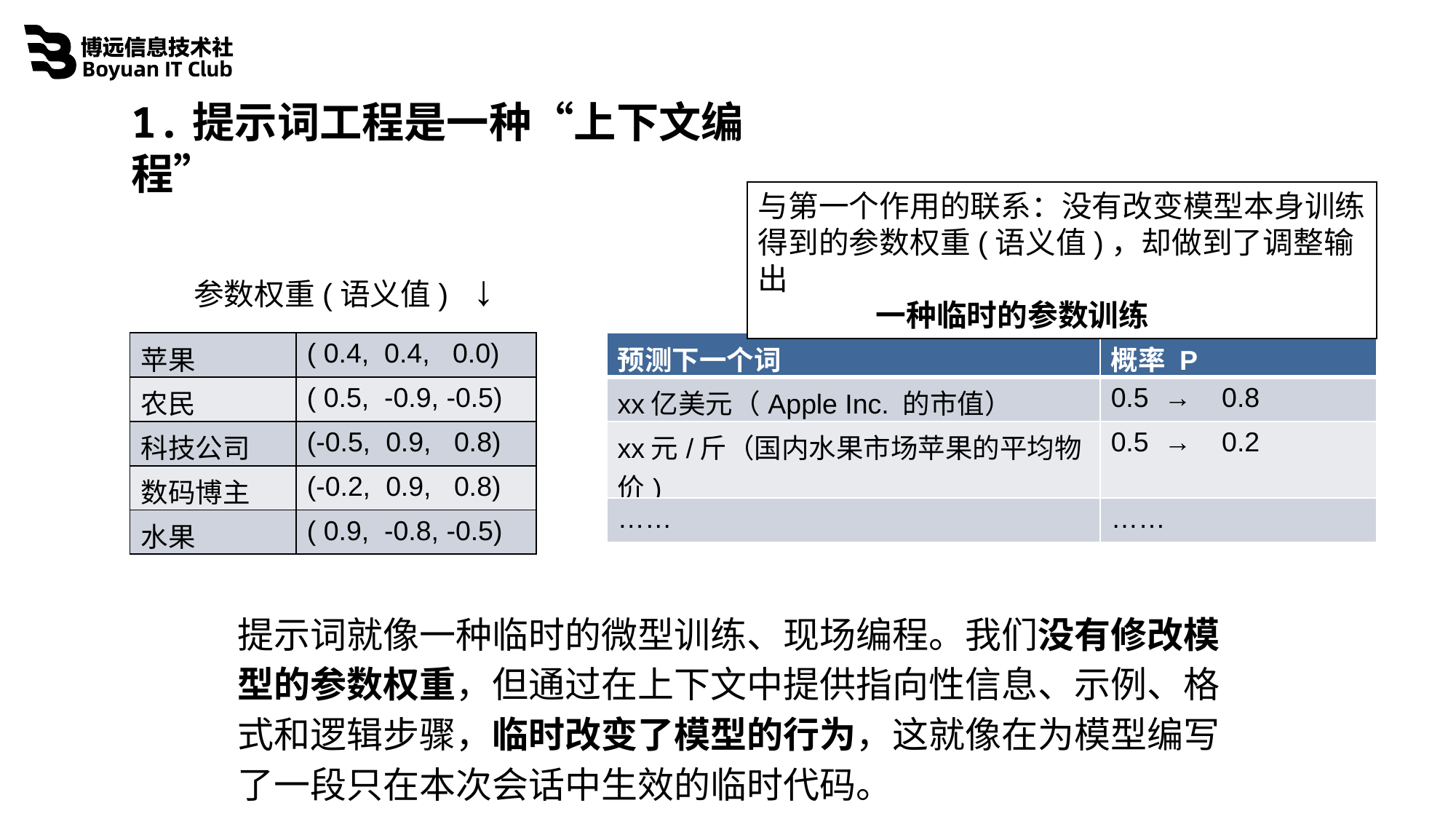

1.提示词工程是一种“上下文编程”
与第一个作用的联系：没有改变模型本身训练得到的参数权重(语义值)，却做到了调整输出
                一种临时的参数训练
参数权重(语义值)   ↓
| 苹果 | ( 0.4, 0.4, 0.0) |
| --- | --- |
| 农民 | ( 0.5, -0.9, -0.5) |
| 科技公司 | (-0.5, 0.9, 0.8) |
| 数码博主 | (-0.2, 0.9, 0.8) |
| 水果 | ( 0.9, -0.8, -0.5) |
| 预测下一个词 | 概率 P |
| --- | --- |
| xx亿美元（Apple Inc. 的市值） | 0.5 → 0.8 |
| xx元/斤（国内水果市场苹果的平均物价) | 0.5 → 0.2 |
| …… | …… |
提示词就像一种临时的微型训练、现场编程。我们没有修改模型的参数权重，但通过在上下文中提供指向性信息、示例、格式和逻辑步骤，临时改变了模型的行为，这就像在为模型编写了一段只在本次会话中生效的临时代码。